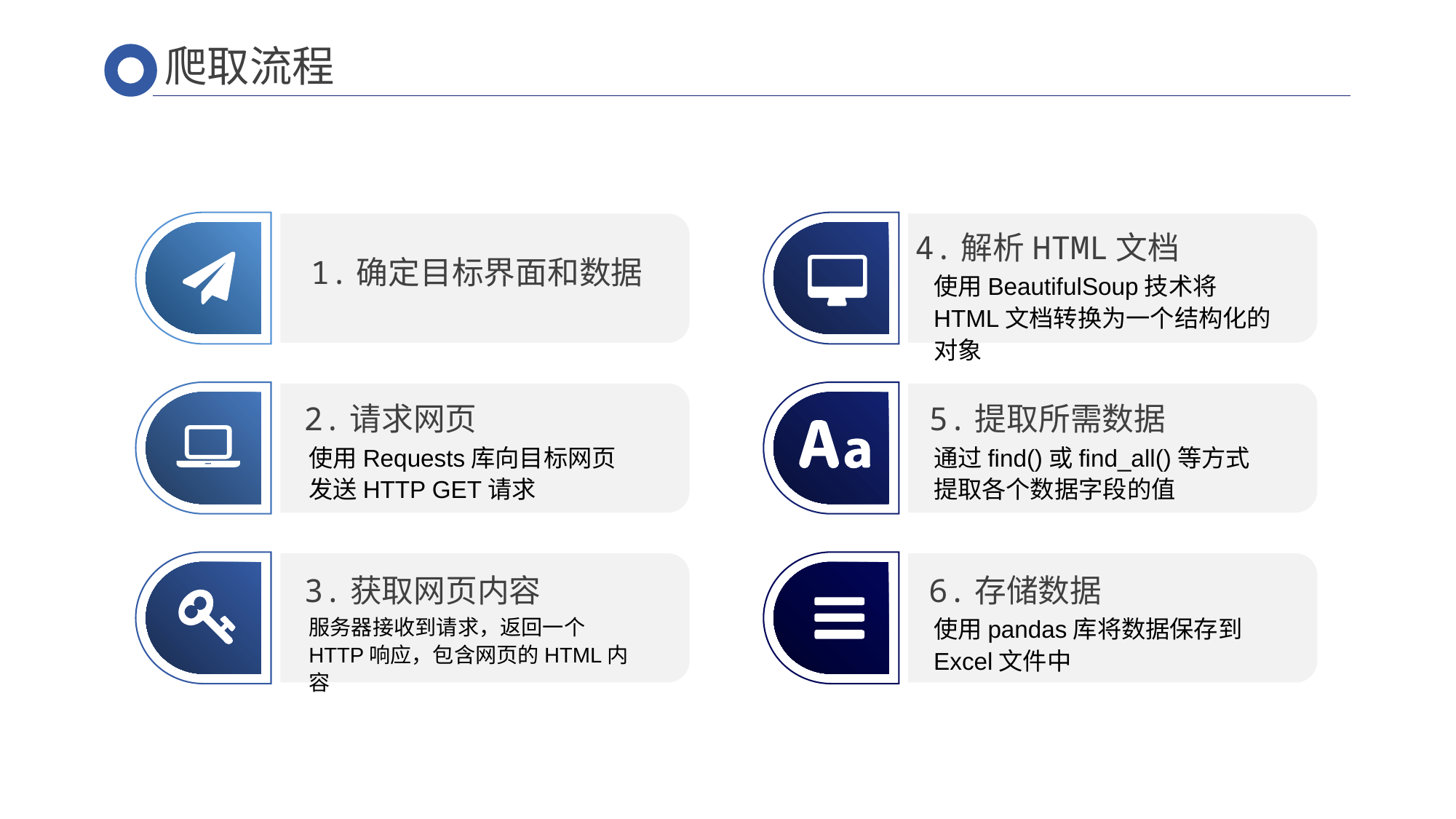

爬取流程

4.解析HTML文档
使用BeautifulSoup技术将HTML文档转换为一个结构化的对象

1.确定目标界面和数据

2.请求网页
使用Requests库向目标网页发送HTTP GET请求
5.提取所需数据
通过find()或find_all()等方式提取各个数据字段的值

3.获取网页内容
服务器接收到请求，返回一个HTTP响应，包含网页的HTML内容
6.存储数据
使用pandas库将数据保存到Excel文件中